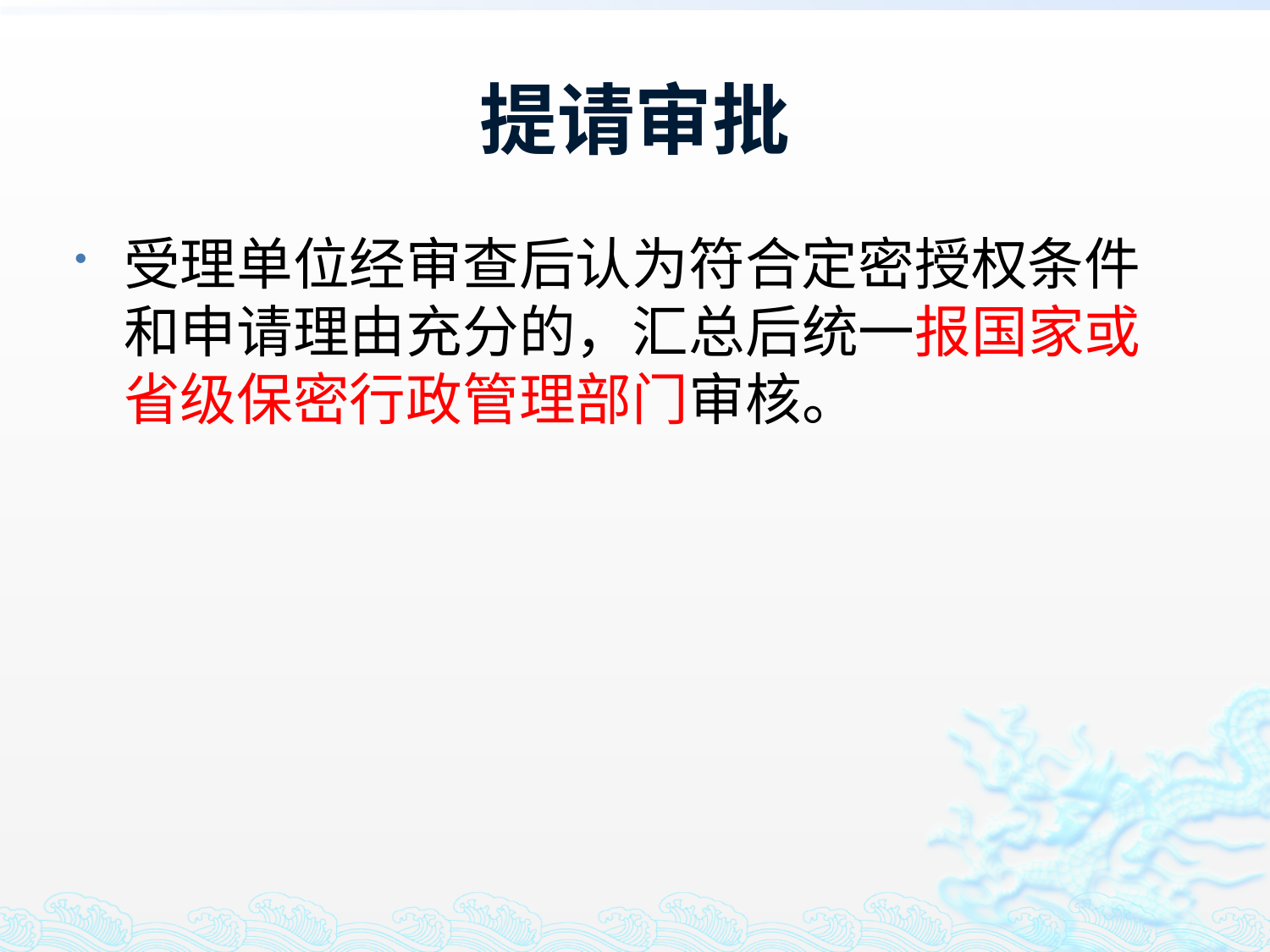

# 提请审批
受理单位经审查后认为符合定密授权条件和申请理由充分的，汇总后统一报国家或省级保密行政管理部门审核。